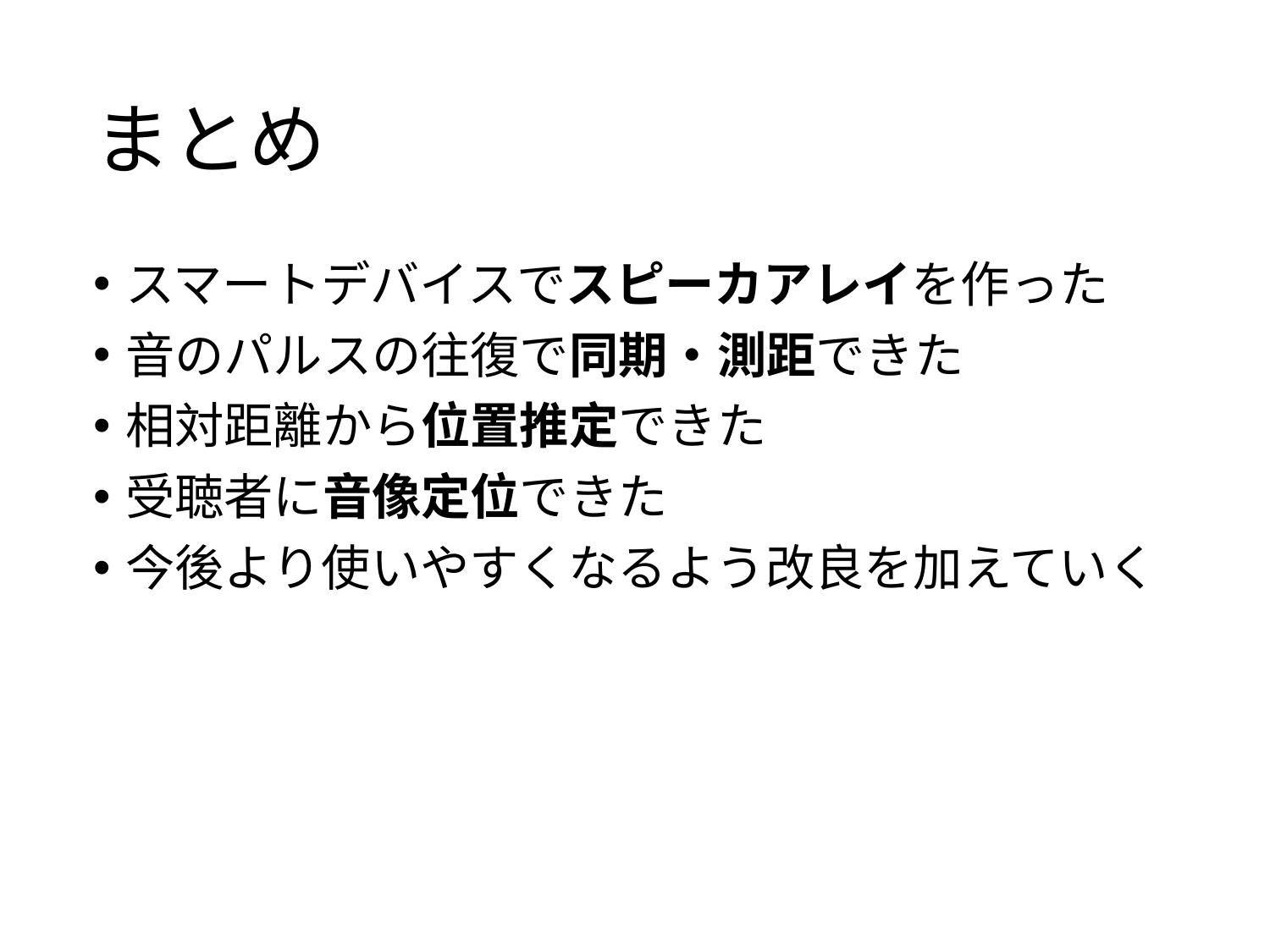

# まとめ
スマートデバイスでスピーカアレイを作った
音のパルスの往復で同期・測距できた
相対距離から位置推定できた
受聴者に音像定位できた
今後より使いやすくなるよう改良を加えていく